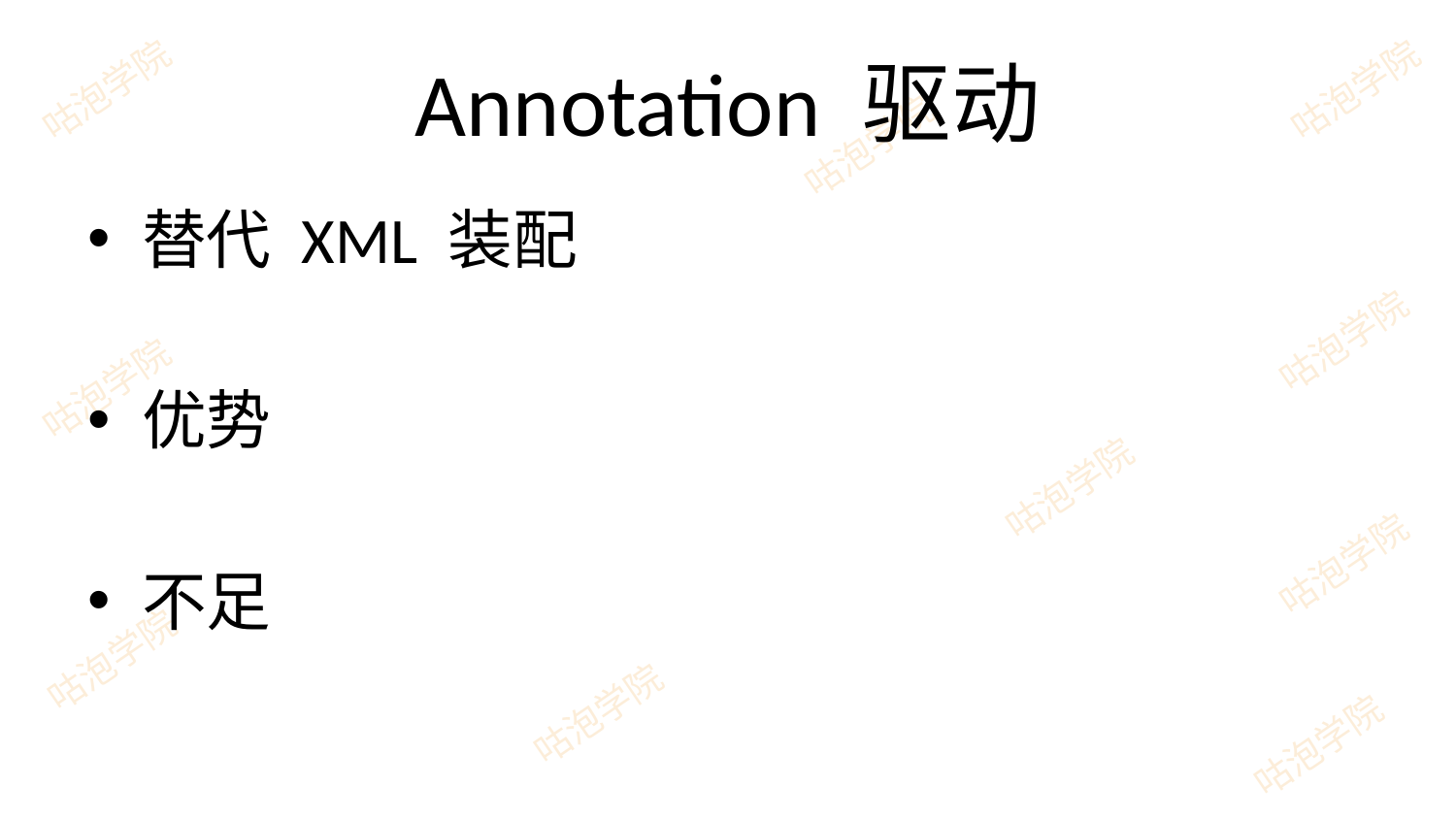

# Annotation 驱动
替代 XML 装配

优势

不足